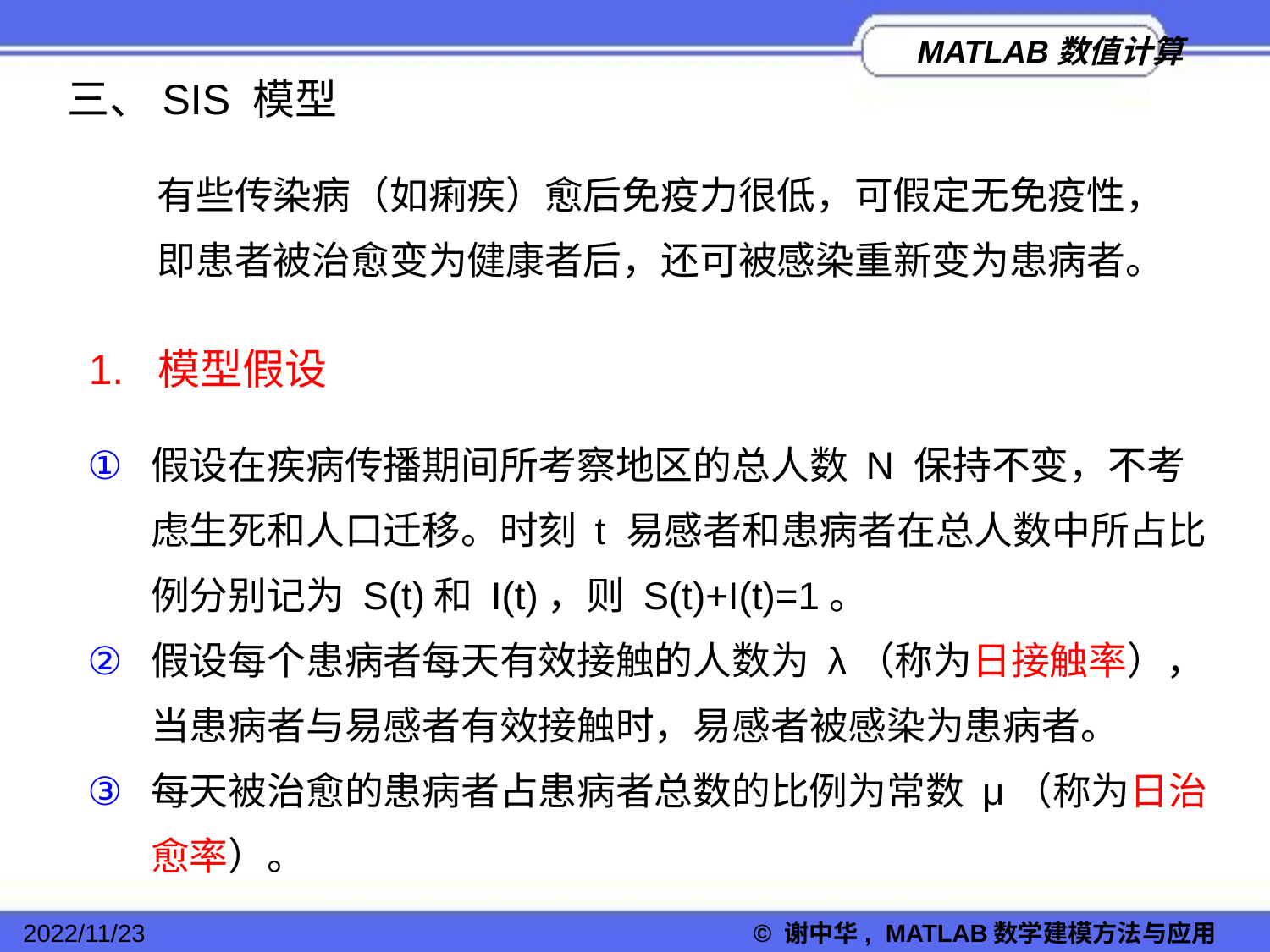

三、SIS 模型
有些传染病（如痢疾）愈后免疫力很低，可假定无免疫性，即患者被治愈变为健康者后，还可被感染重新变为患病者。
1.  模型假设
假设在疾病传播期间所考察地区的总人数 N 保持不变，不考虑生死和人口迁移。时刻 t 易感者和患病者在总人数中所占比例分别记为 S(t)和 I(t)，则 S(t)+I(t)=1。
假设每个患病者每天有效接触的人数为 λ（称为日接触率），当患病者与易感者有效接触时，易感者被感染为患病者。
每天被治愈的患病者占患病者总数的比例为常数 μ（称为日治愈率）。
2022/11/23
© 谢中华,  MATLAB数学建模方法与应用